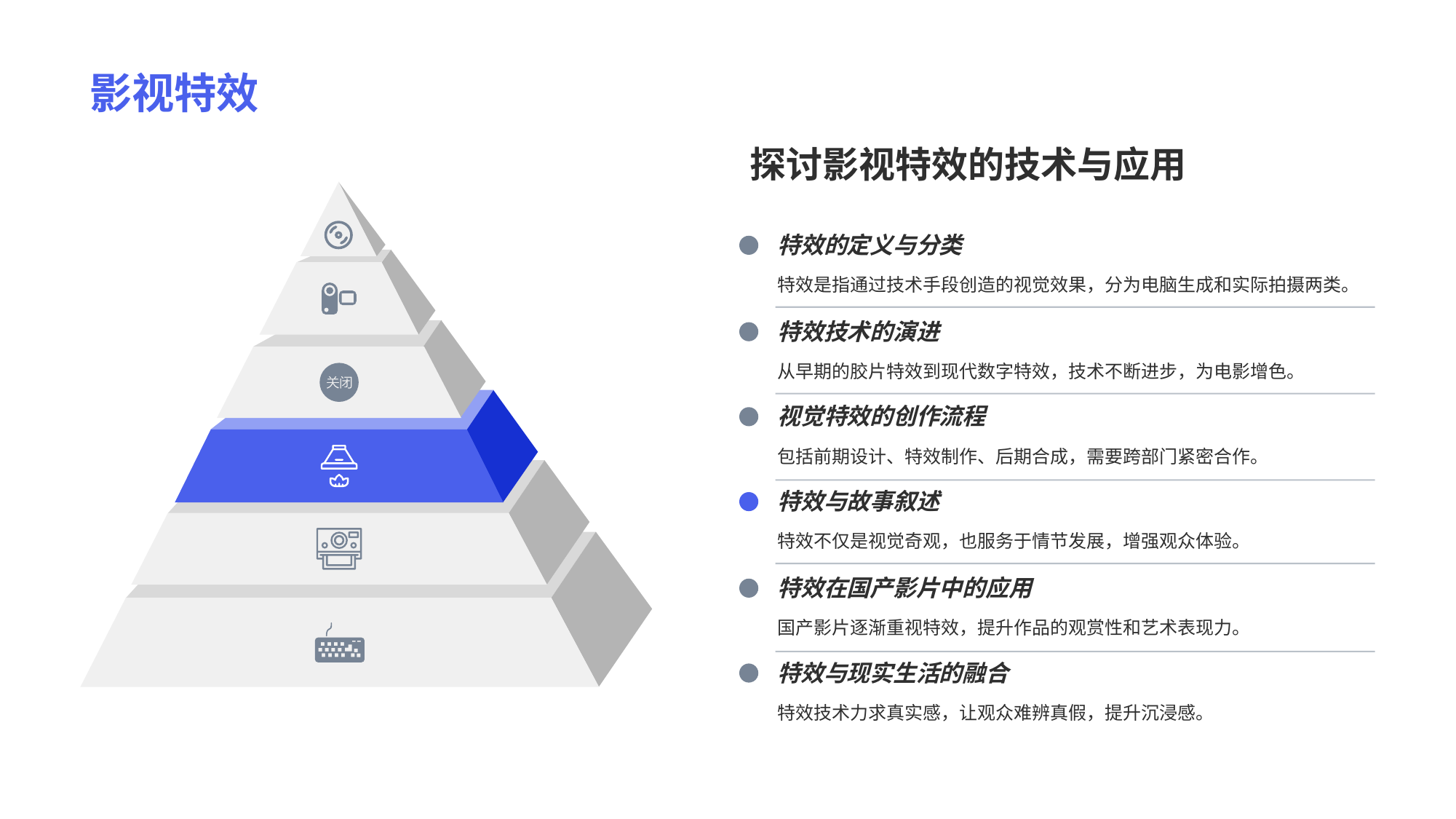

# 影视特效
探讨影视特效的技术与应用

特效的定义与分类
特效是指通过技术手段创造的视觉效果，分为电脑生成和实际拍摄两类。

特效技术的演进
从早期的胶片特效到现代数字特效，技术不断进步，为电影增色。

视觉特效的创作流程
包括前期设计、特效制作、后期合成，需要跨部门紧密合作。

特效与故事叙述
特效不仅是视觉奇观，也服务于情节发展，增强观众体验。

特效在国产影片中的应用
国产影片逐渐重视特效，提升作品的观赏性和艺术表现力。

特效与现实生活的融合
特效技术力求真实感，让观众难辨真假，提升沉浸感。